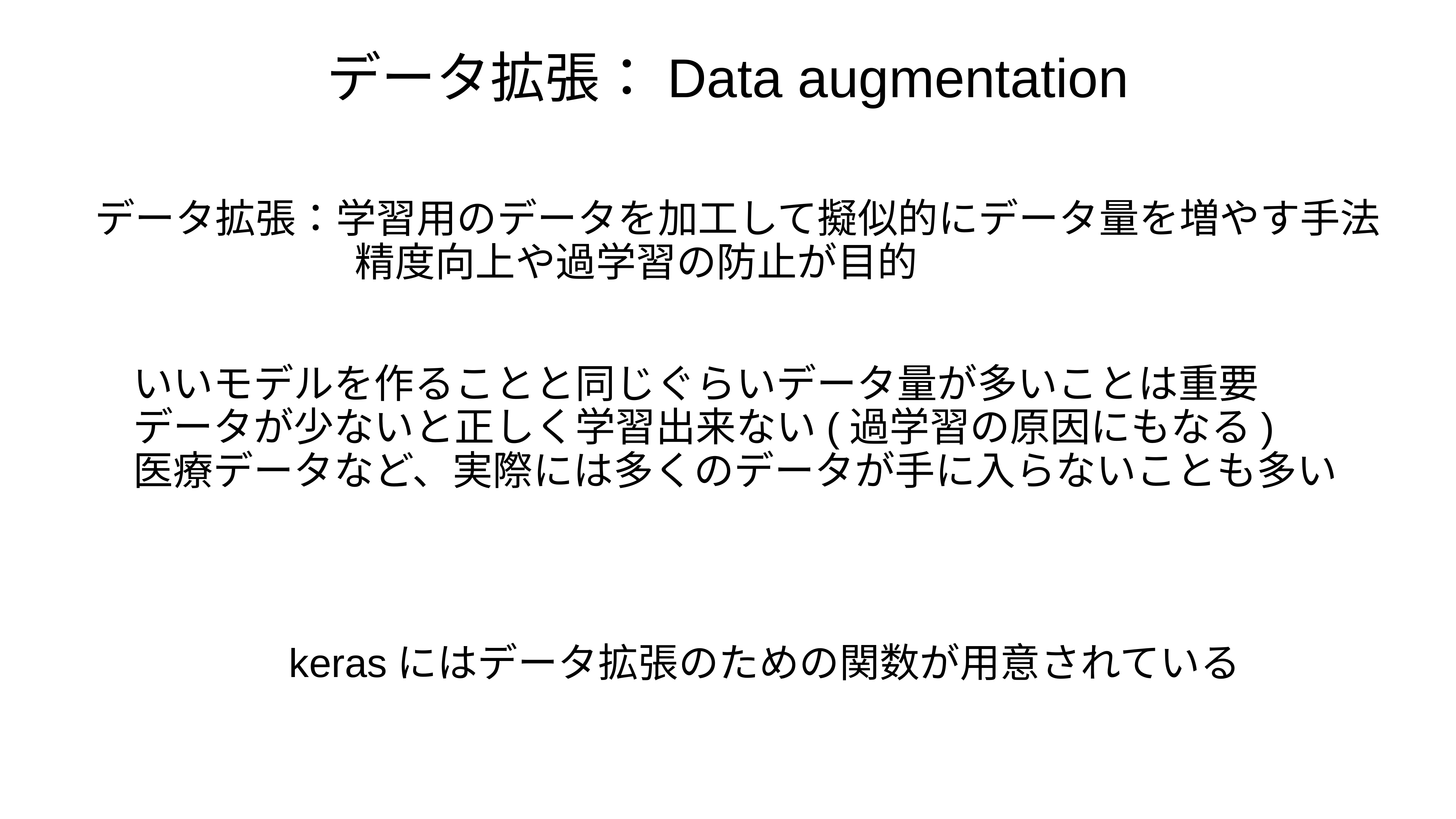

データ拡張：Data augmentation
データ拡張：学習用のデータを加工して擬似的にデータ量を増やす手法
 　　　　　　精度向上や過学習の防止が目的
いいモデルを作ることと同じぐらいデータ量が多いことは重要
データが少ないと正しく学習出来ない(過学習の原因にもなる)
医療データなど、実際には多くのデータが手に入らないことも多い
kerasにはデータ拡張のための関数が用意されている